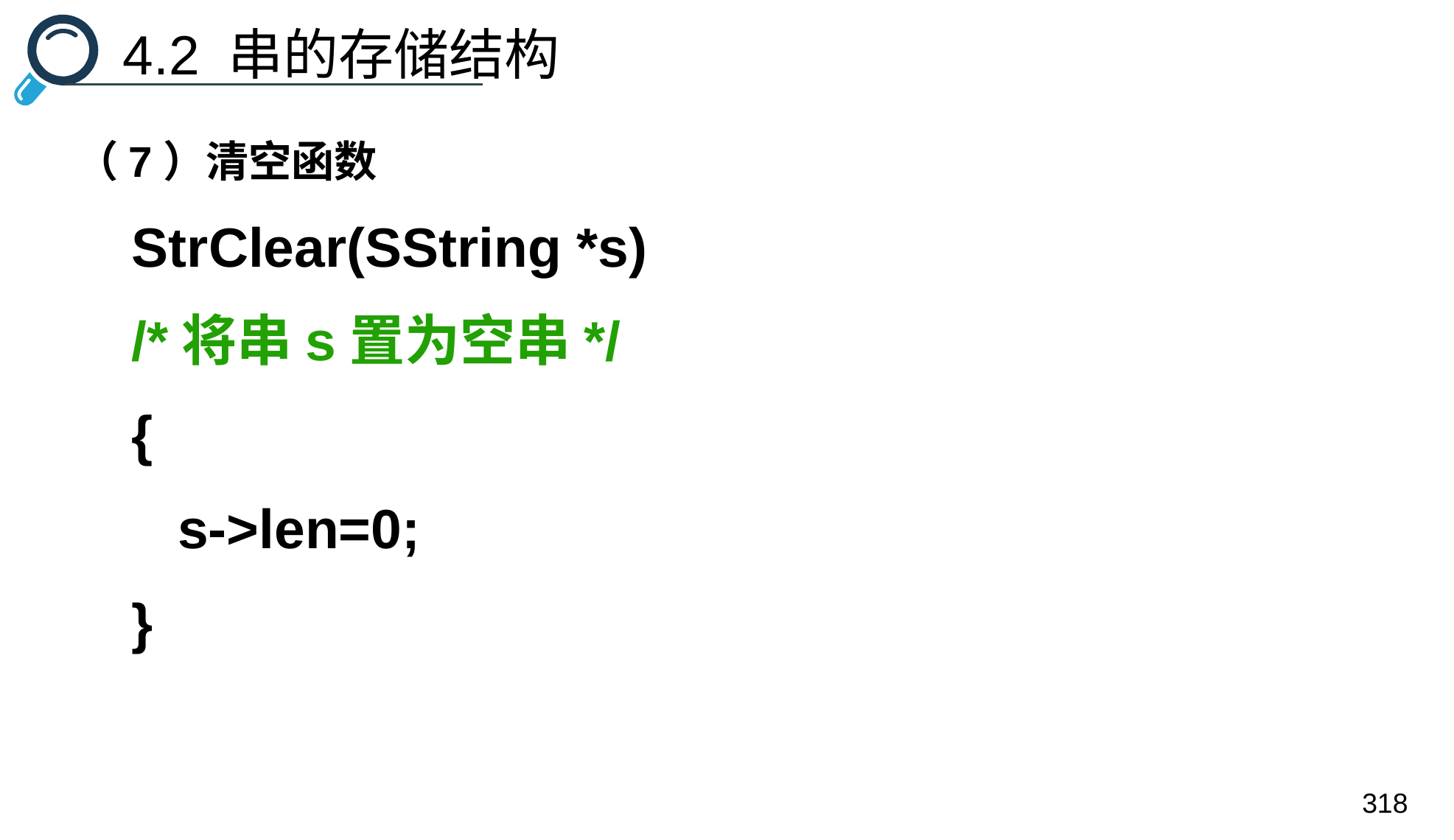

4.2 串的存储结构
（7）清空函数
StrClear(SString *s)
/*将串s置为空串*/
{
   s->len=0;
}
318